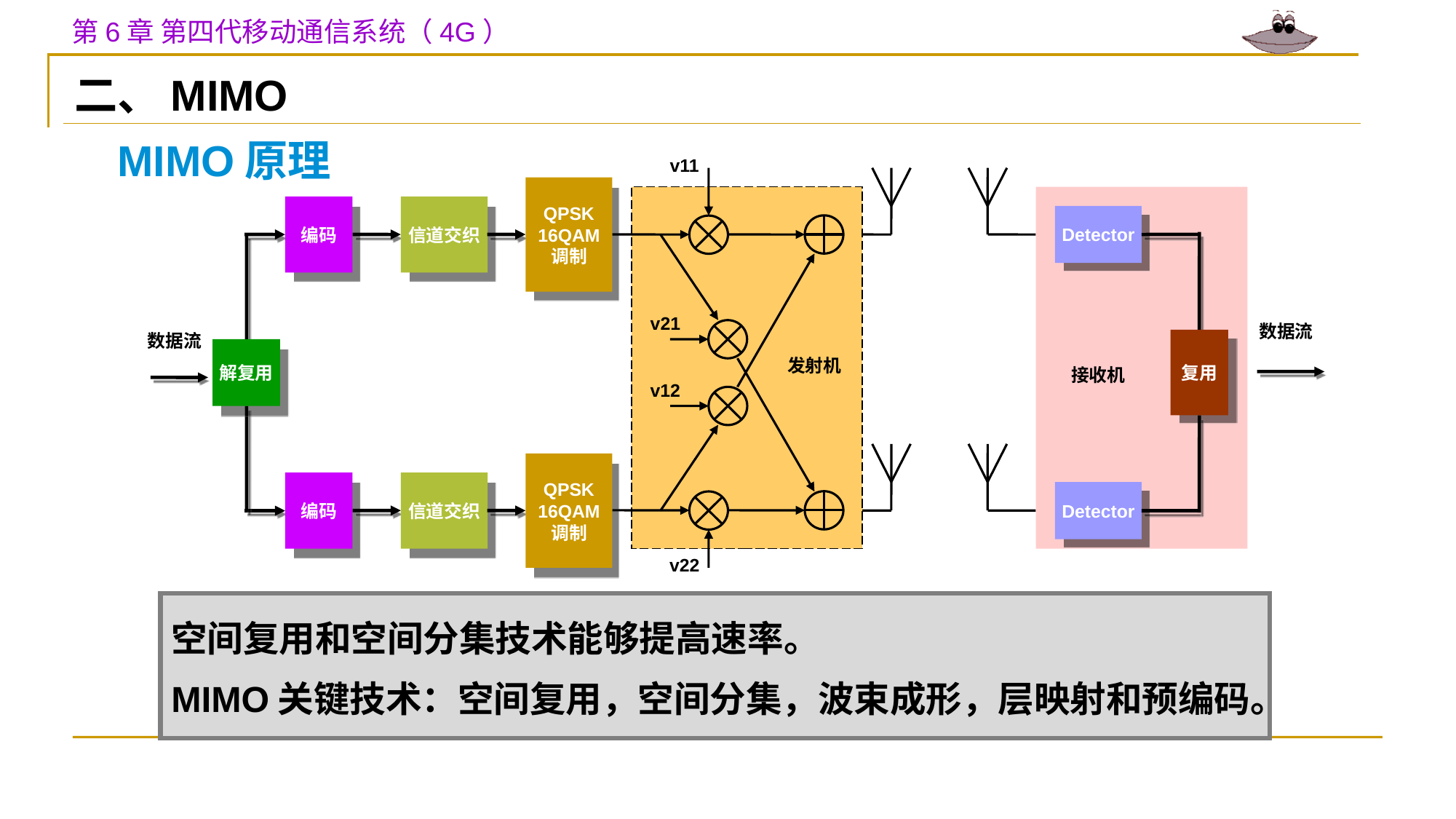

二、MIMO
MIMO原理
v11

v21

发射机

v12

v22

QPSK
16QAM
调制

QPSK
16QAM
调制

编码

编码

信道交织

信道交织

Detector
Detector

复用

数据流
数据流
解复用
接收机

空间复用和空间分集技术能够提高速率。
MIMO关键技术：空间复用，空间分集，波束成形，层映射和预编码。